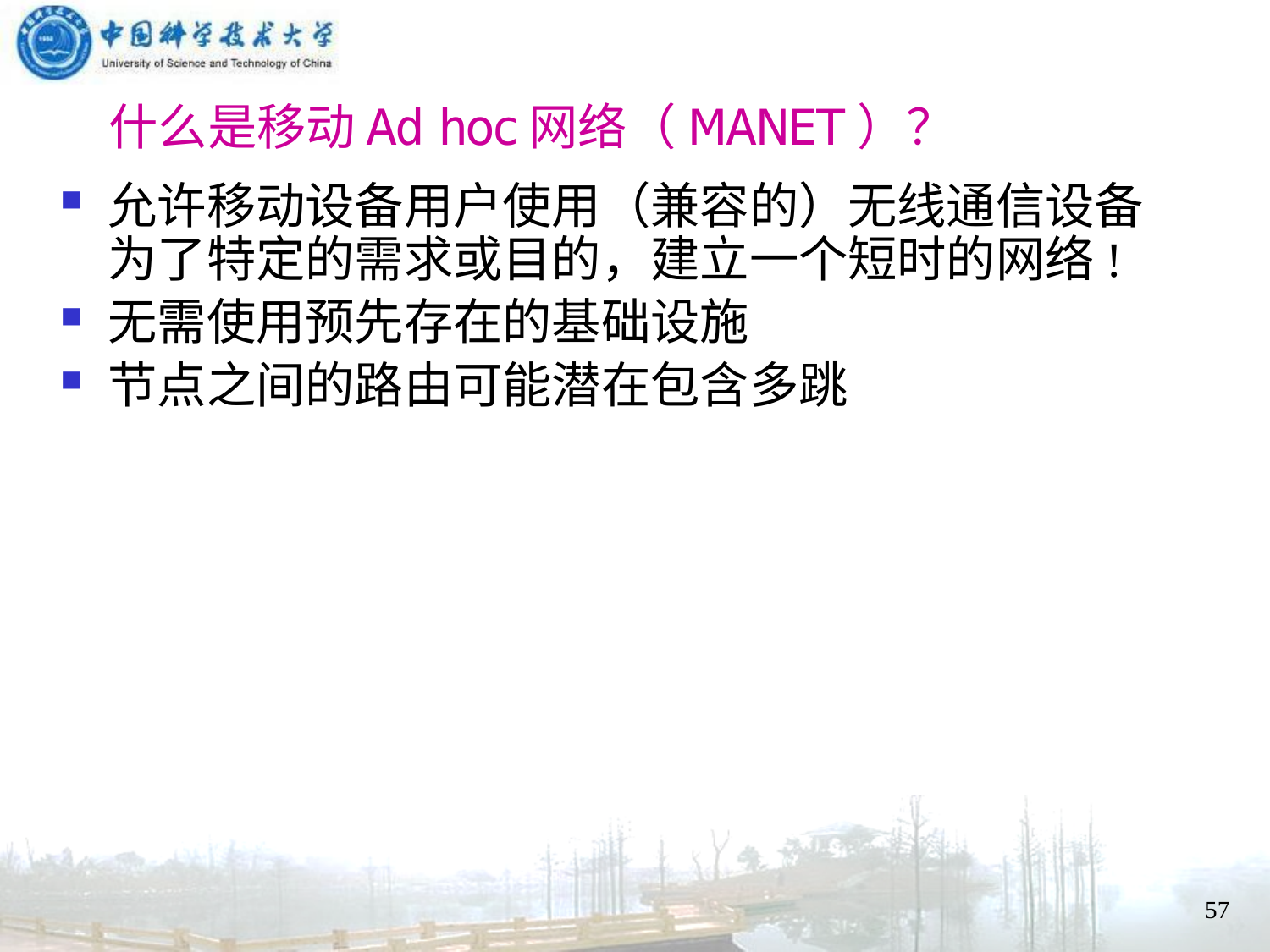

# 什么是移动Ad hoc网络（MANET）？
允许移动设备用户使用（兼容的）无线通信设备为了特定的需求或目的，建立一个短时的网络!
无需使用预先存在的基础设施
节点之间的路由可能潜在包含多跳

57